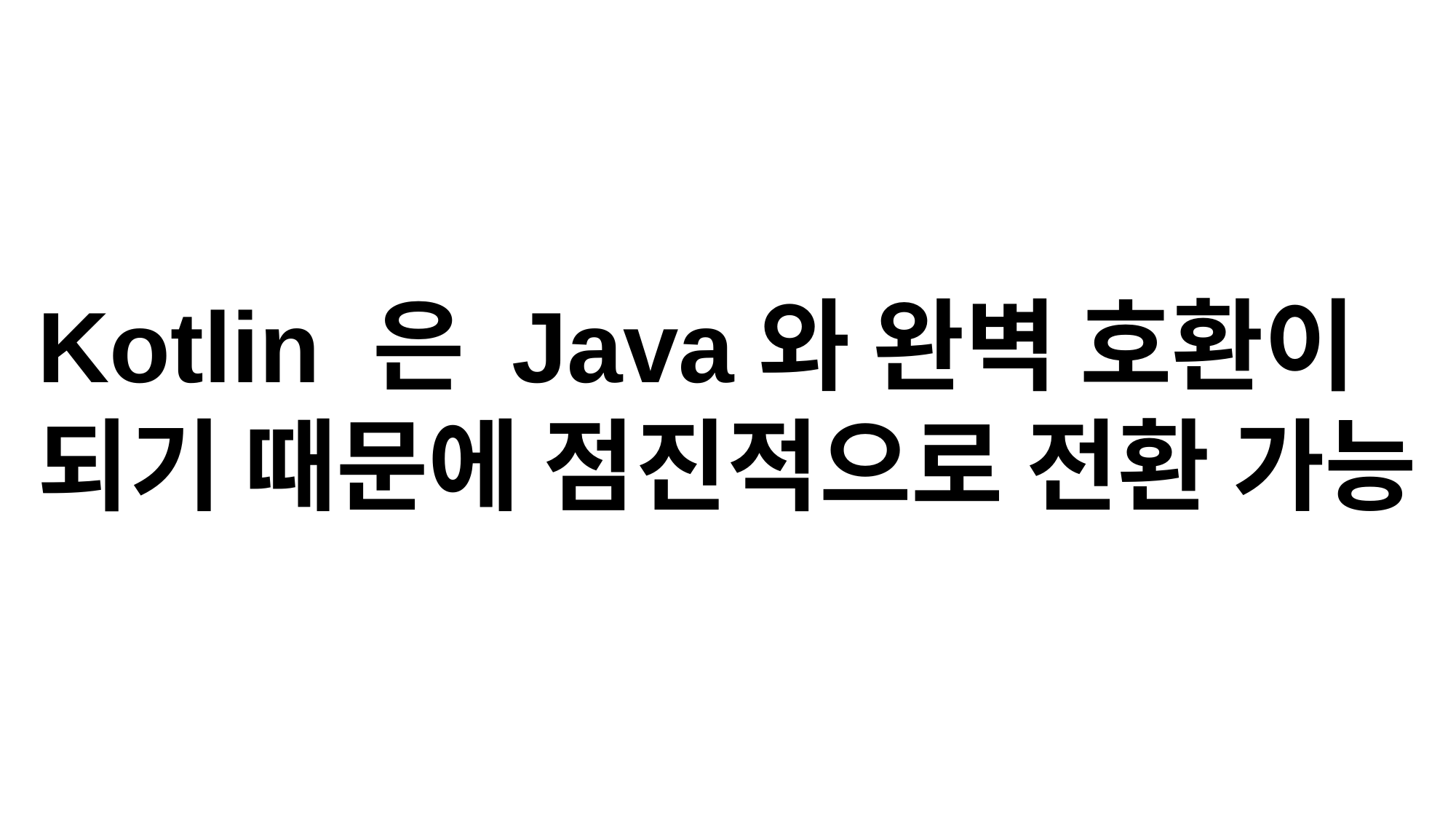

Kotlin 은 Java와 완벽 호환이
되기 때문에 점진적으로 전환 가능